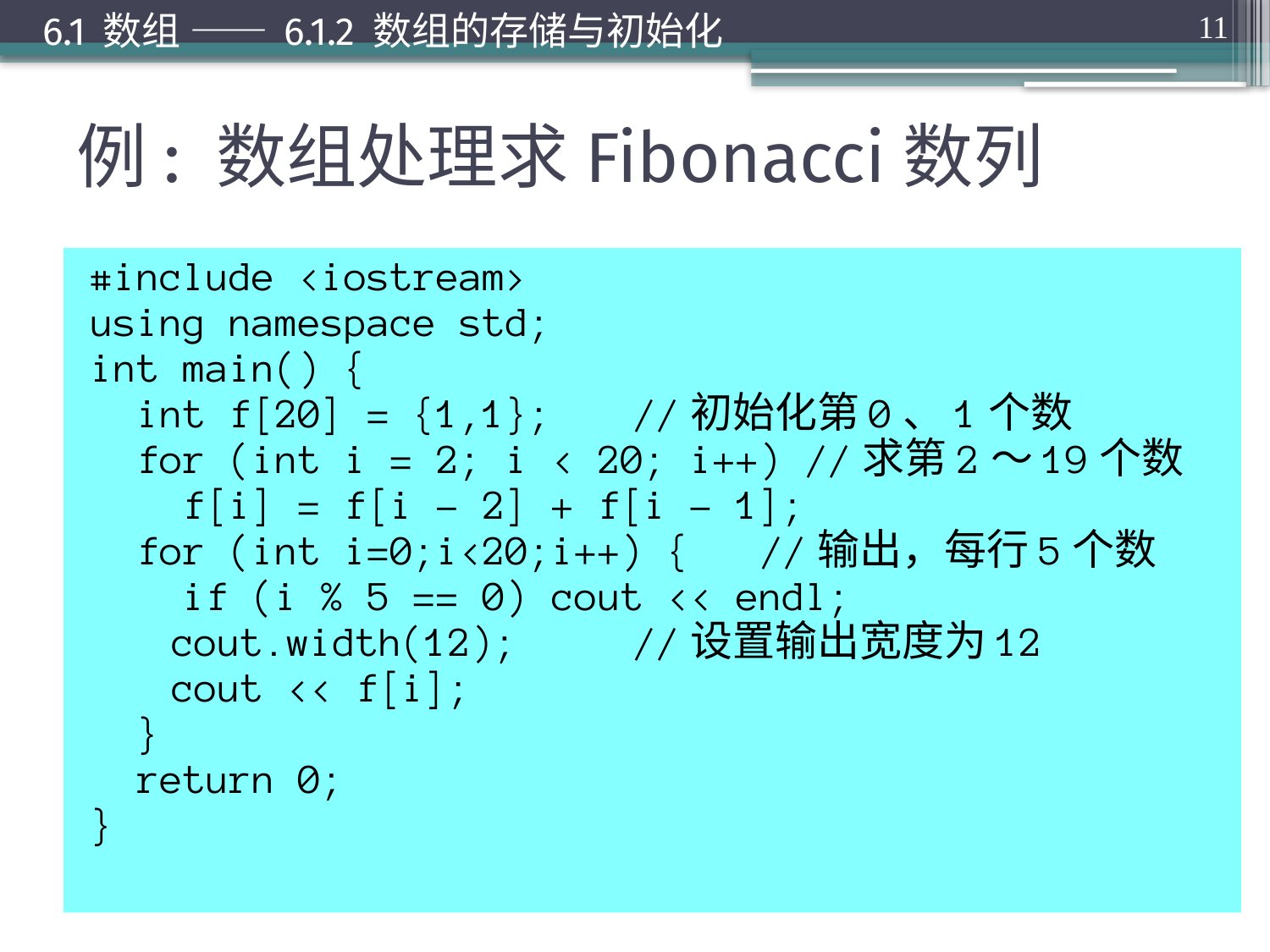

6.1 数组 —— 6.1.2 数组的存储与初始化
11
# 例: 数组处理求Fibonacci数列
#include <iostream>
using namespace std;
int main() {
  int f[20] = {1,1};	//初始化第0、1个数
  for (int i = 2; i < 20; i++) //求第2～19个数
    f[i] = f[i - 2] + f[i - 1];
  for (int i=0;i<20;i++) { 	//输出，每行5个数
    if (i % 5 == 0) cout << endl;
	  cout.width(12); 	//设置输出宽度为12
	  cout << f[i];
  }
  return 0;
}